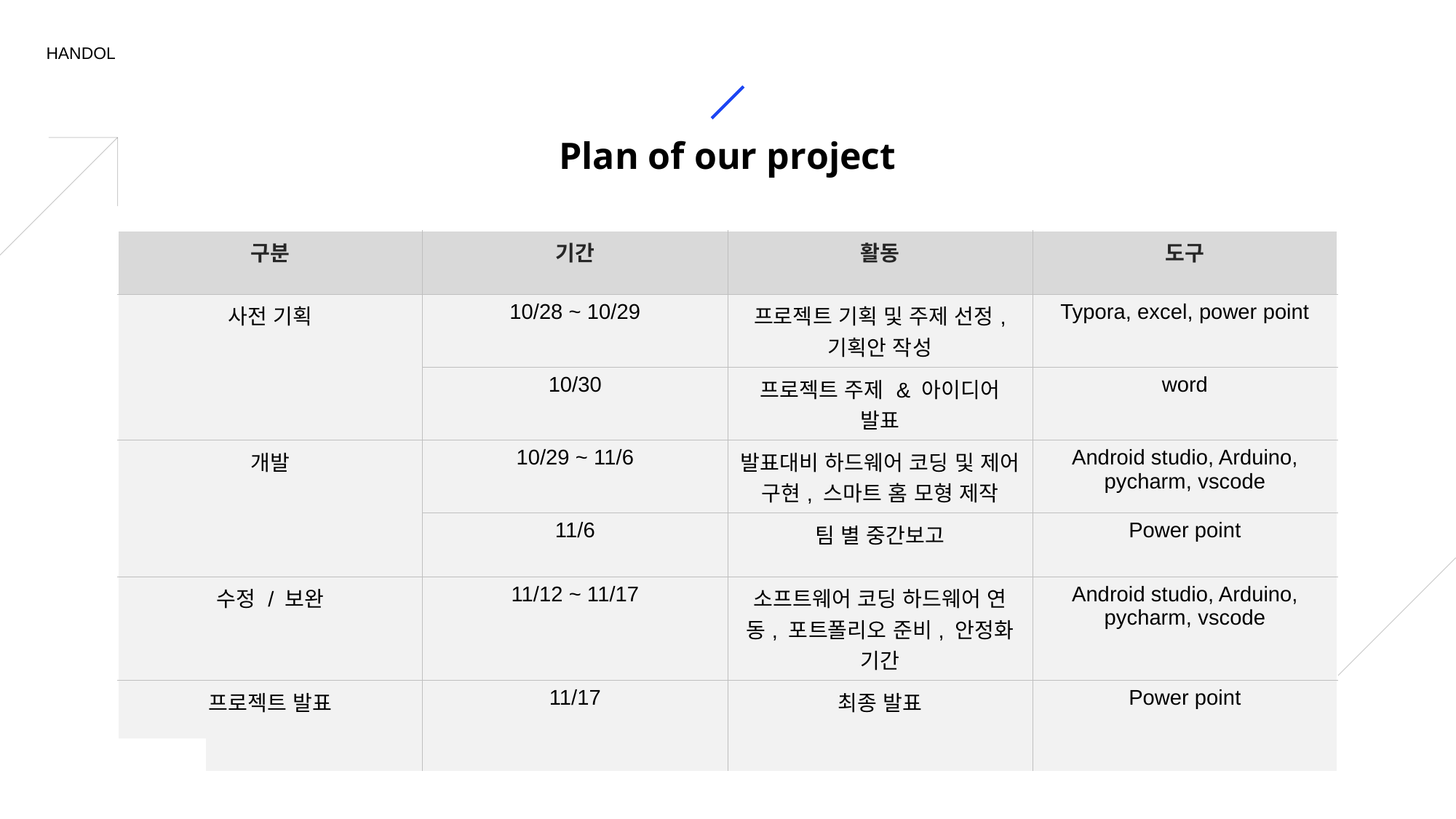

HANDOL

# Plan of our project
| 구분 | 기간 | 활동 | 도구 |
| --- | --- | --- | --- |
| 사전 기획 | 10/28 ~ 10/29 | 프로젝트 기획 및 주제 선정, 기획안 작성 | Typora, excel, power point |
|  | 10/30 | 프로젝트 주제 & 아이디어 발표 | word |
| 개발 | 10/29 ~ 11/6 | 발표대비 하드웨어 코딩 및 제어 구현, 스마트 홈 모형 제작 | Android studio, Arduino, pycharm, vscode |
|  | 11/6 | 팀 별 중간보고 | Power point |
| 수정 / 보완 | 11/12 ~ 11/17 | 소프트웨어 코딩 하드웨어 연동, 포트폴리오 준비, 안정화 기간 | Android studio, Arduino, pycharm, vscode |
| 프로젝트 발표 | 11/17 | 최종 발표 | Power point |